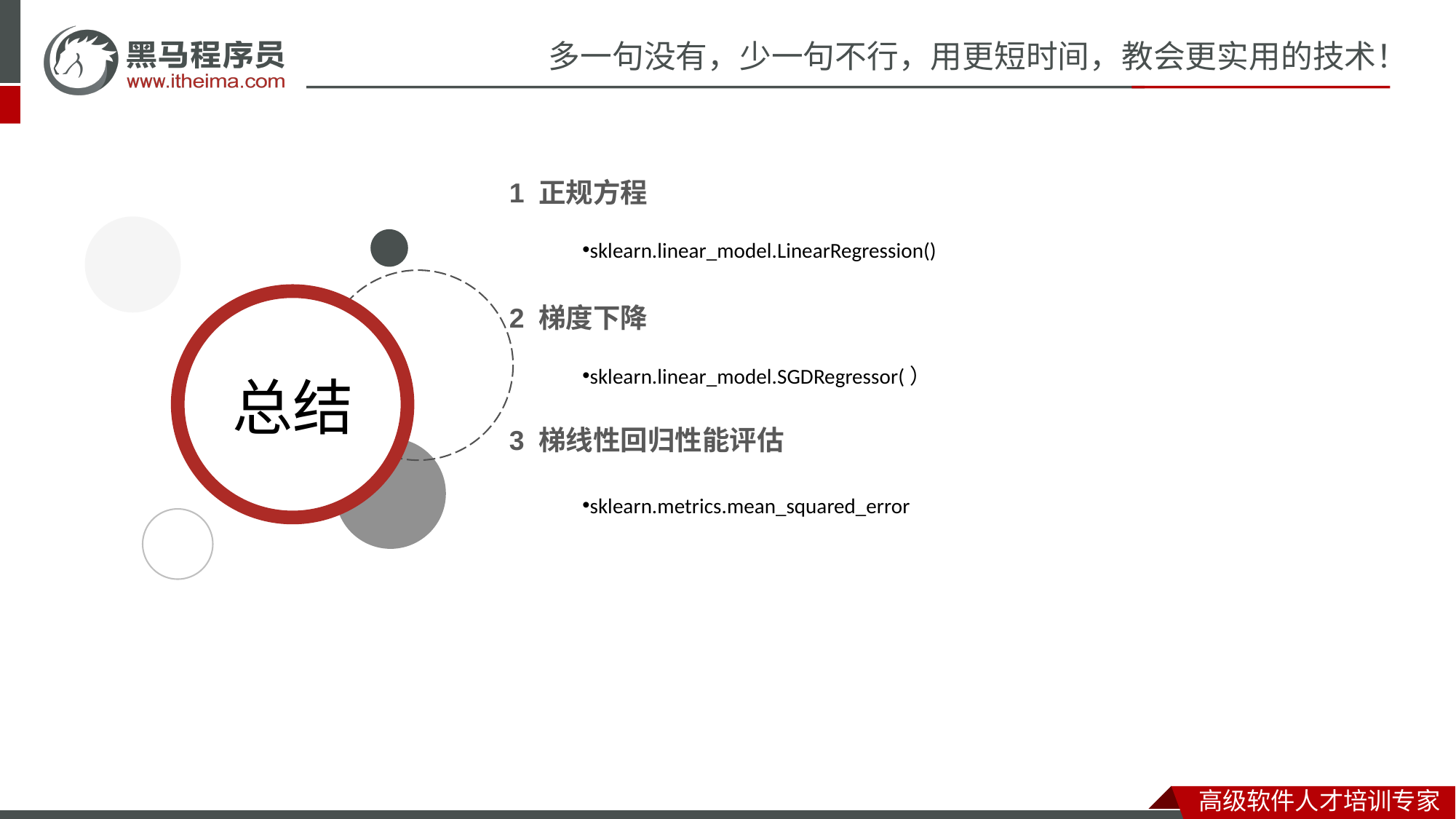

1 正规方程
sklearn.linear_model.LinearRegression()
2 梯度下降
sklearn.linear_model.SGDRegressor(）
3 梯线性回归性能评估
sklearn.metrics.mean_squared_error